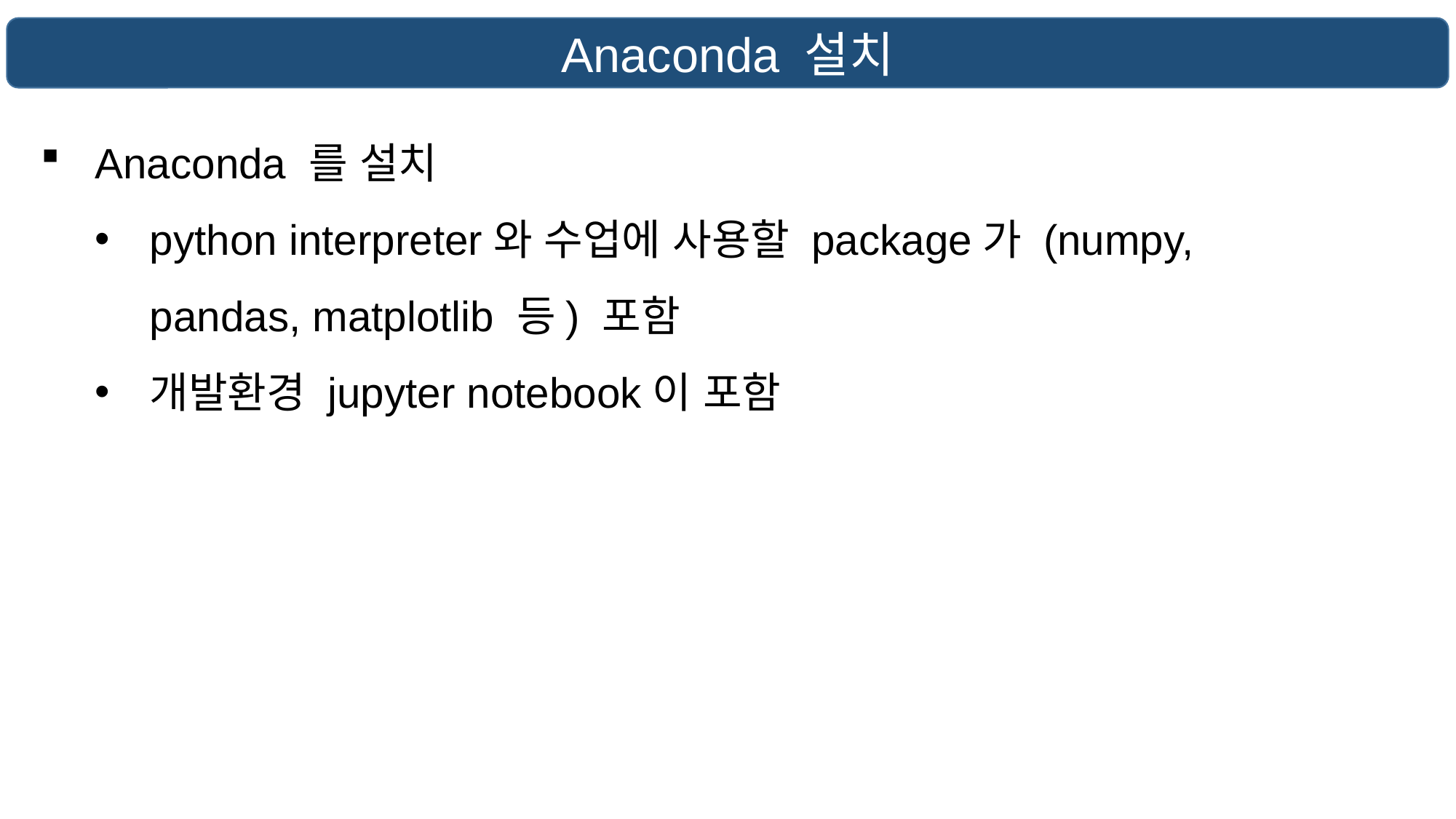

Anaconda 설치
Anaconda 를 설치
python interpreter와 수업에 사용할 package가 (numpy, pandas, matplotlib 등) 포함
개발환경 jupyter notebook이 포함